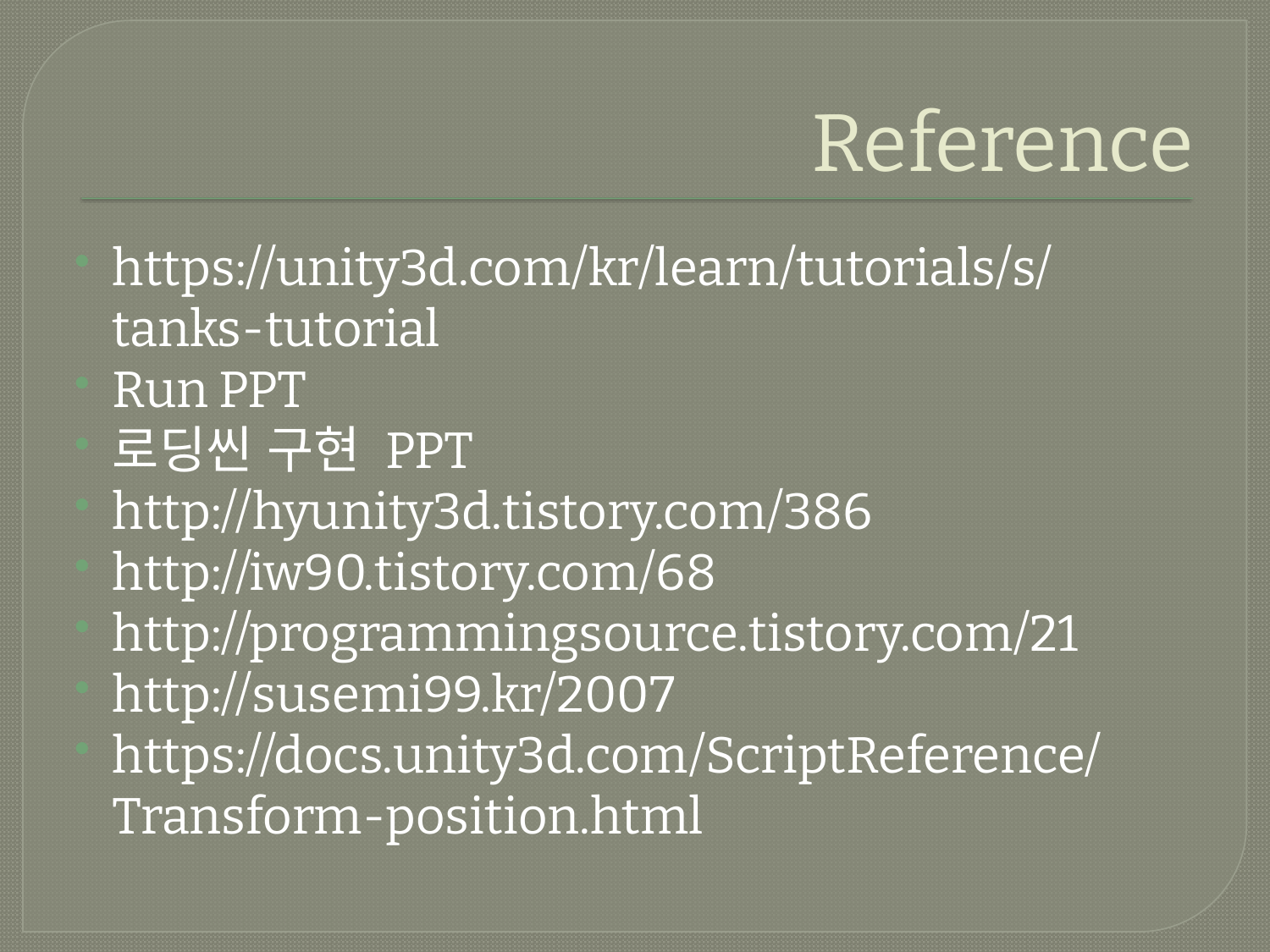

# Reference
https://unity3d.com/kr/learn/tutorials/s/tanks-tutorial
Run PPT
로딩씬 구현 PPT
http://hyunity3d.tistory.com/386
http://iw90.tistory.com/68
http://programmingsource.tistory.com/21
http://susemi99.kr/2007
https://docs.unity3d.com/ScriptReference/Transform-position.html